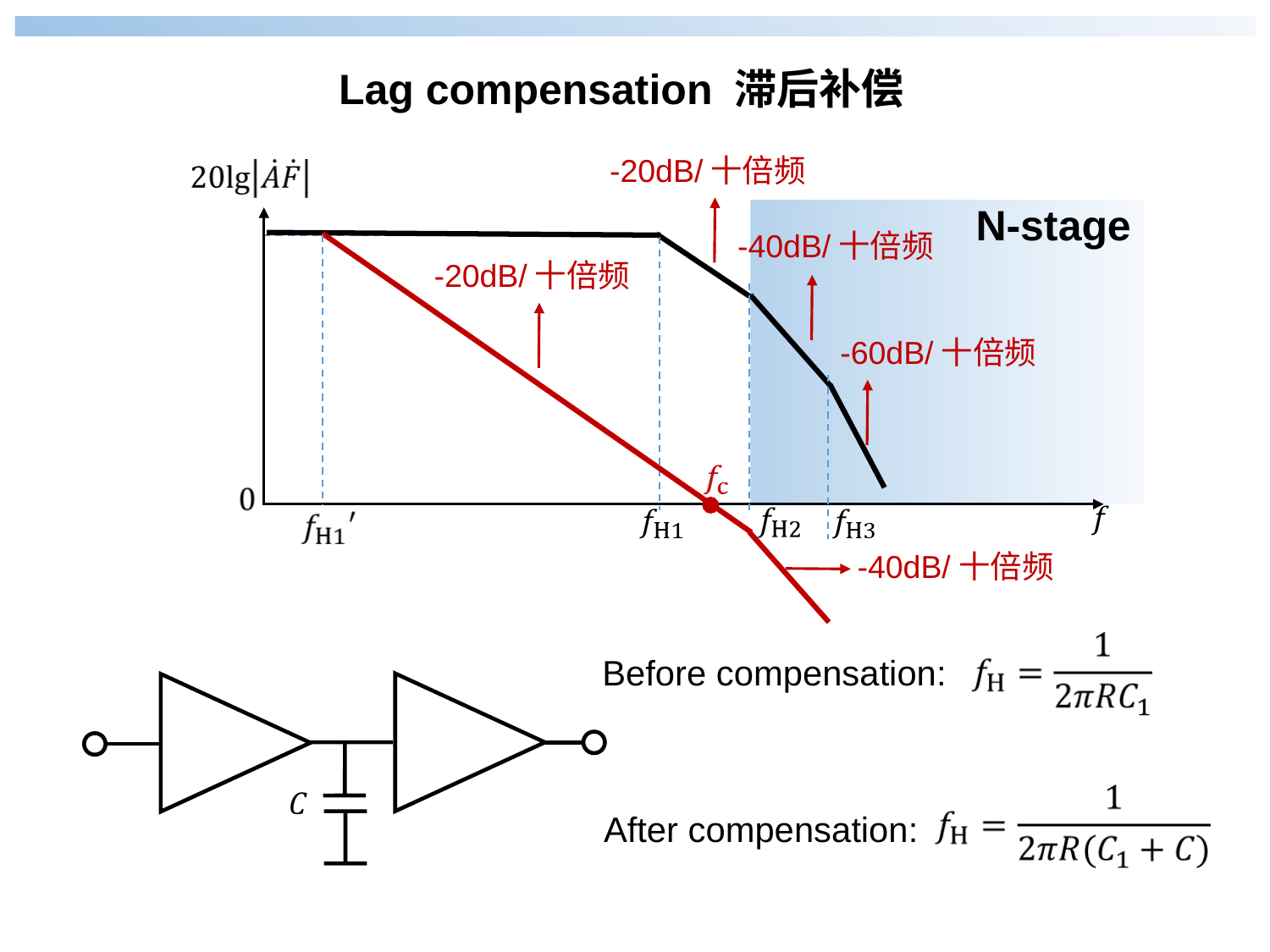

Lag compensation 滞后补偿
-20dB/十倍频

N-stage

-40dB/十倍频
-20dB/十倍频
-60dB/十倍频

-40dB/十倍频

Before compensation:

After compensation: